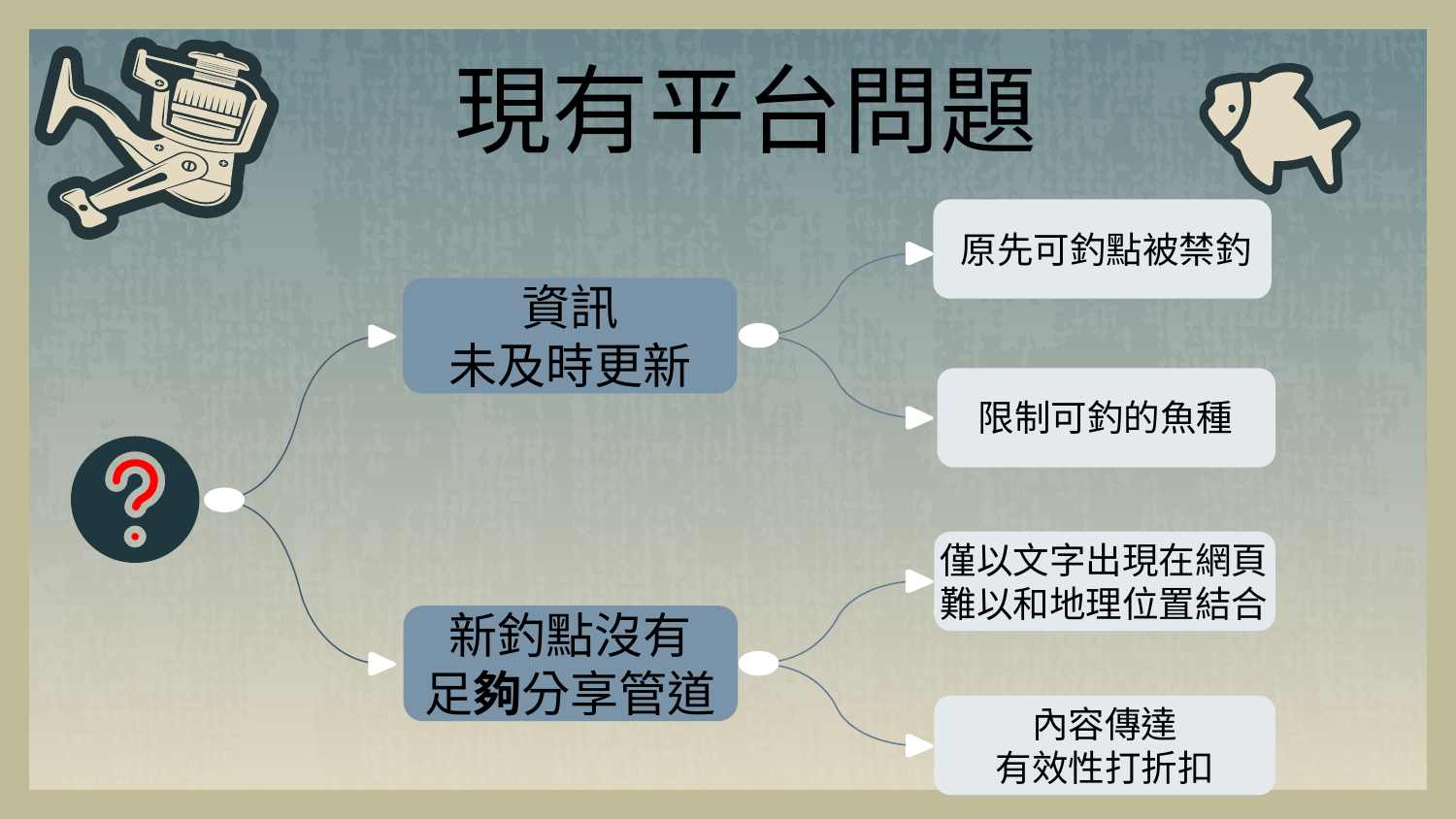

現有平台問題

 原先可釣點被禁釣

資訊
未及時更新

 限制可釣的魚種

僅以文字出現在網頁
難以和地理位置結合

新釣點沒有
足夠分享管道
內容傳達
有效性打折扣